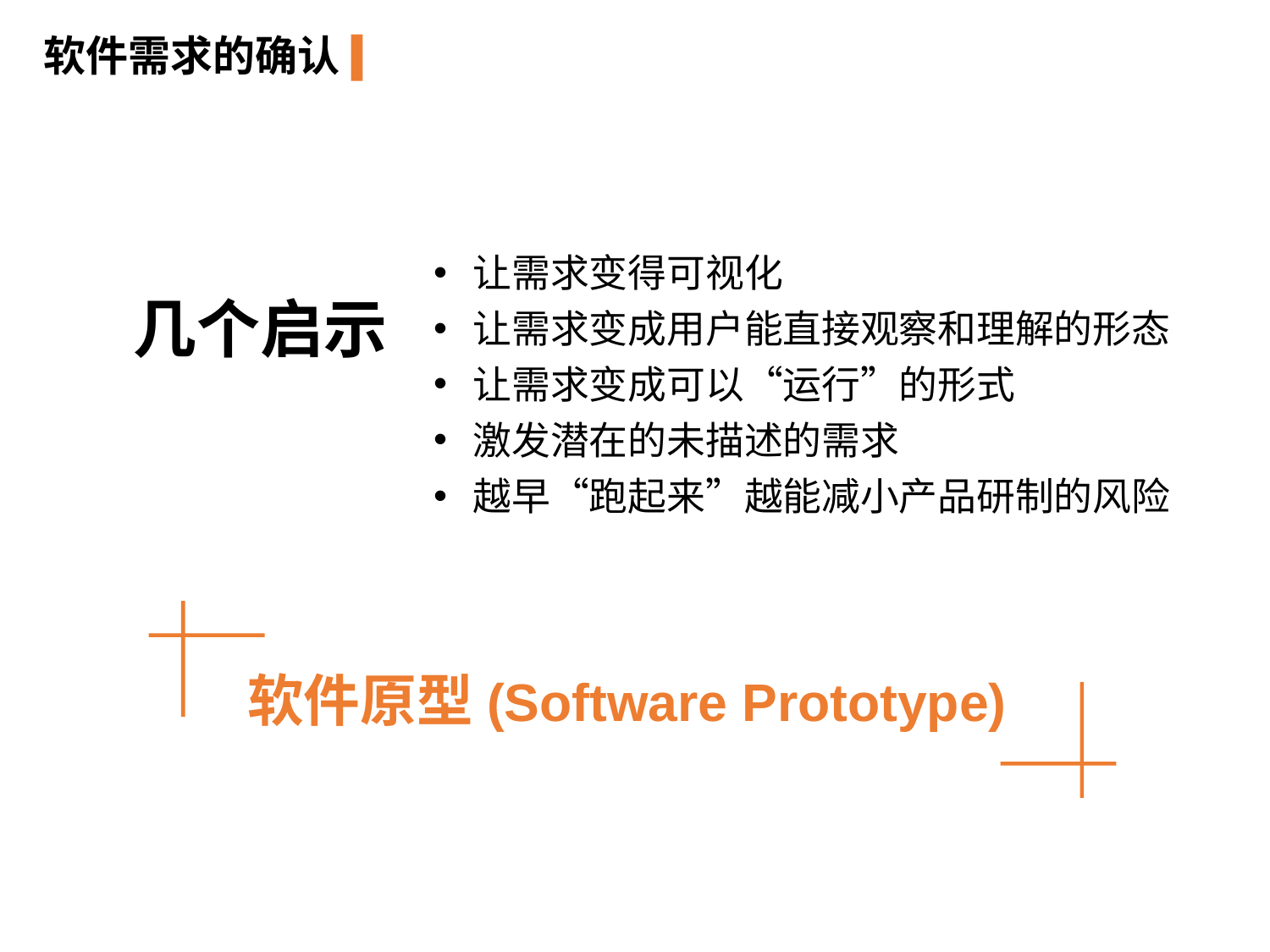

软件需求的确认

让需求变得可视化
让需求变成用户能直接观察和理解的形态
让需求变成可以“运行”的形式
激发潜在的未描述的需求
越早“跑起来”越能减小产品研制的风险
几个启示

软件原型(Software Prototype)